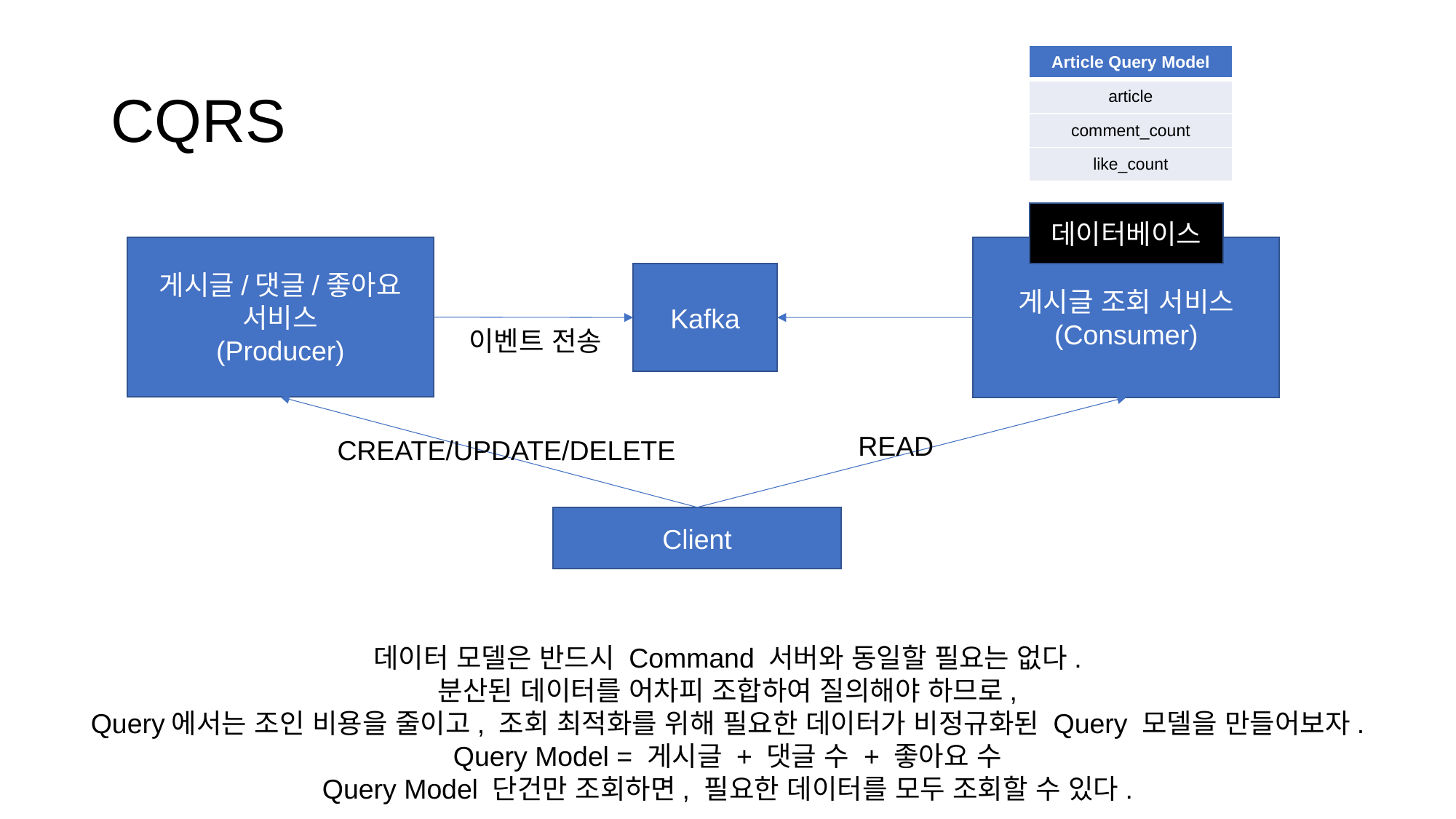

# CQRS
| Article Query Model |
| --- |
| article |
| comment\_count |
| like\_count |
데이터베이스
게시글/댓글/좋아요
서비스
(Producer)
게시글 조회 서비스
(Consumer)
Kafka
이벤트 전송
READ
CREATE/UPDATE/DELETE
Client
데이터 모델은 반드시 Command 서버와 동일할 필요는 없다.
분산된 데이터를 어차피 조합하여 질의해야 하므로,
Query에서는 조인 비용을 줄이고, 조회 최적화를 위해 필요한 데이터가 비정규화된 Query 모델을 만들어보자.
Query Model = 게시글 + 댓글 수 + 좋아요 수
Query Model 단건만 조회하면, 필요한 데이터를 모두 조회할 수 있다.